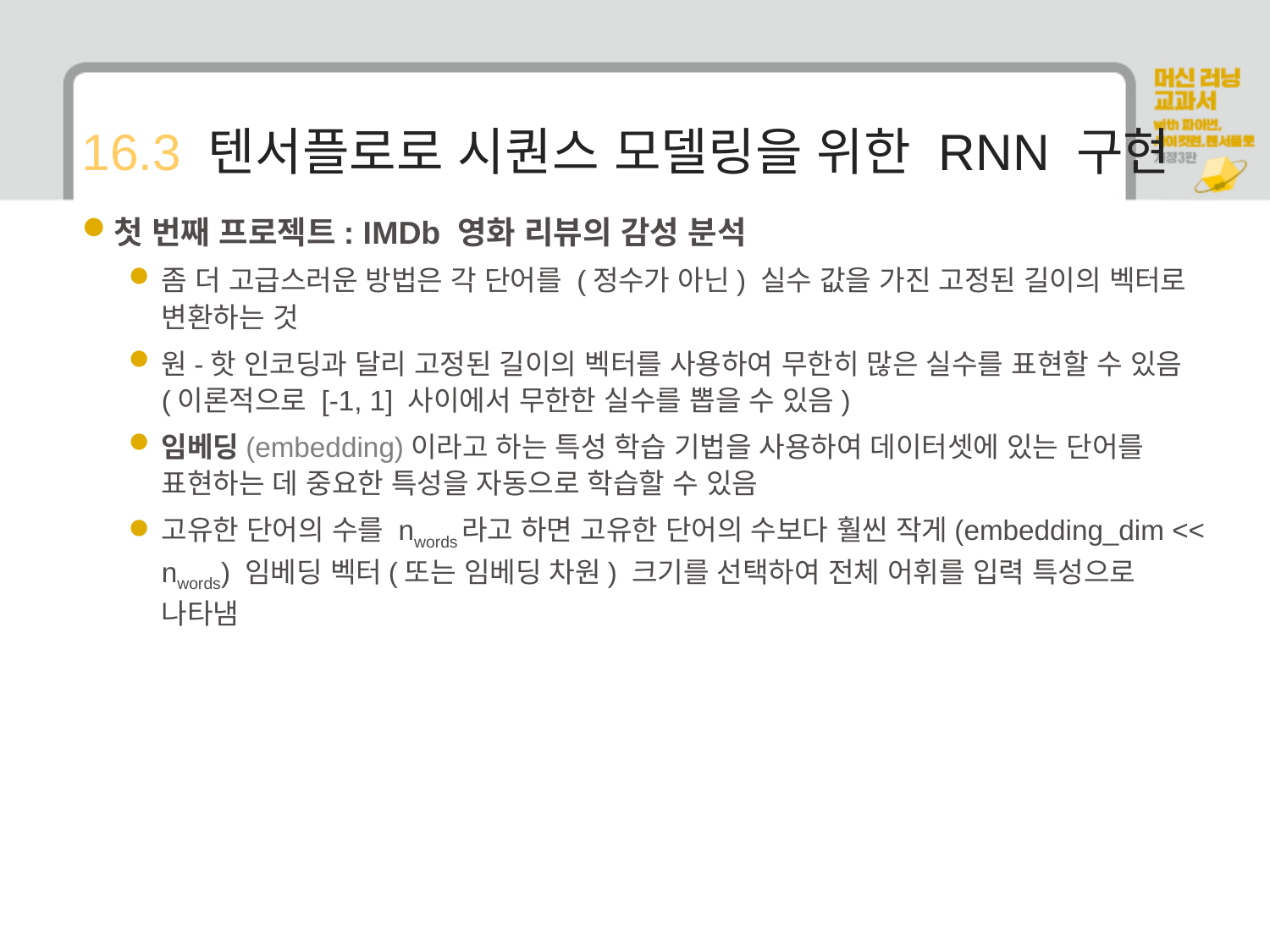

# 16.3 텐서플로로 시퀀스 모델링을 위한 RNN 구현
첫 번째 프로젝트: IMDb 영화 리뷰의 감성 분석
좀 더 고급스러운 방법은 각 단어를 (정수가 아닌) 실수 값을 가진 고정된 길이의 벡터로 변환하는 것
원-핫 인코딩과 달리 고정된 길이의 벡터를 사용하여 무한히 많은 실수를 표현할 수 있음(이론적으로 [-1, 1] 사이에서 무한한 실수를 뽑을 수 있음)
임베딩(embedding)이라고 하는 특성 학습 기법을 사용하여 데이터셋에 있는 단어를 표현하는 데 중요한 특성을 자동으로 학습할 수 있음
고유한 단어의 수를 nwords라고 하면 고유한 단어의 수보다 훨씬 작게(embedding_dim << nwords) 임베딩 벡터(또는 임베딩 차원) 크기를 선택하여 전체 어휘를 입력 특성으로 나타냄